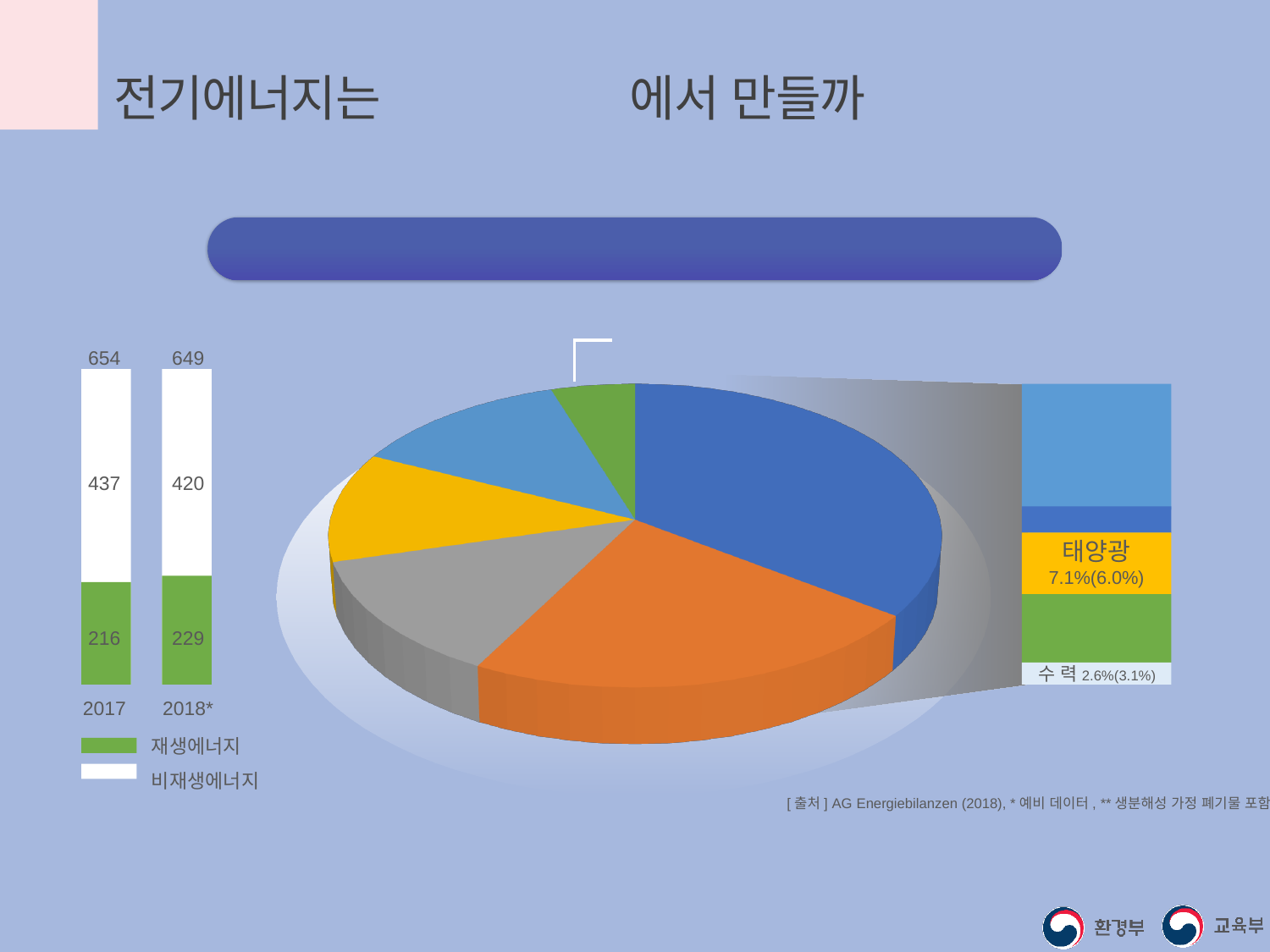

전기에너지는 어떤 발전소에서 만들까

독일의 에너지원별 발전 비중(2018)

총 발전량(Twh)
석유 및 기타
4.9%(5.0%)

[unsupported chart]

654
649

천연가스
12.8%(13.3%)

재생에너지
35.2%(33.1%)
육상풍력
14.5%(13.4%)
원자력
11.7%(11.7%)
437
420
해상풍력3.0%(2.7%)
태양광
7.1%(6.0%)
무연탄
12.8%(14.3%)
갈탄
22.5%(22.7%)
바이오매스
(폐기물 포함):8.0%
(7.8%)
216
229
수 력2.6%(3.1%)
2017
2018*
재생에너지
비재생에너지

[출처] AG Energiebilanzen (2018), *예비 데이터, **생분해성 가정 폐기물 포함